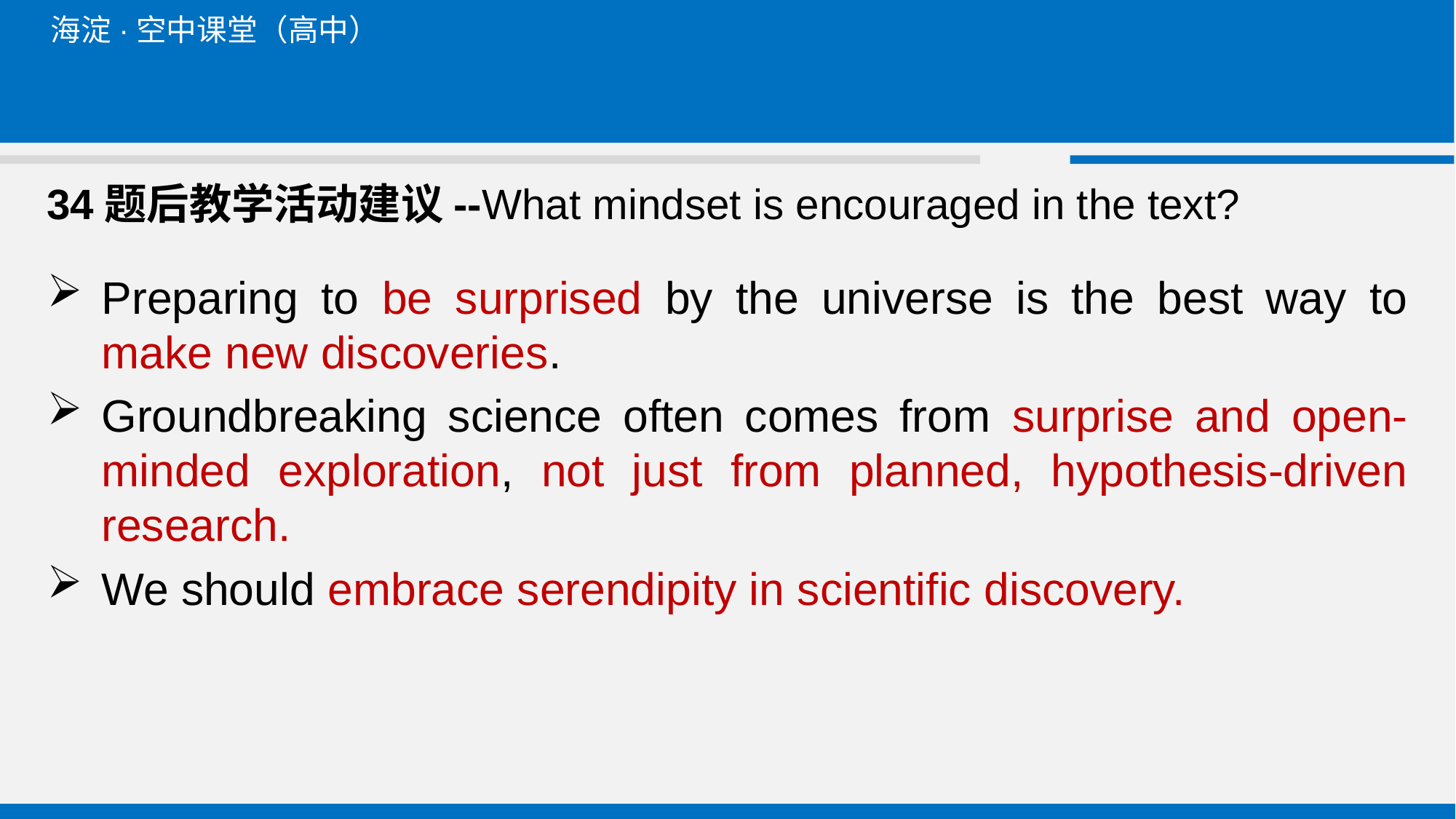

# 34题后教学活动建议--What mindset is encouraged in the text?
Preparing to be surprised by the universe is the best way to make new discoveries.
Groundbreaking science often comes from surprise and open-minded exploration, not just from planned, hypothesis-driven research.
We should embrace serendipity in scientific discovery.